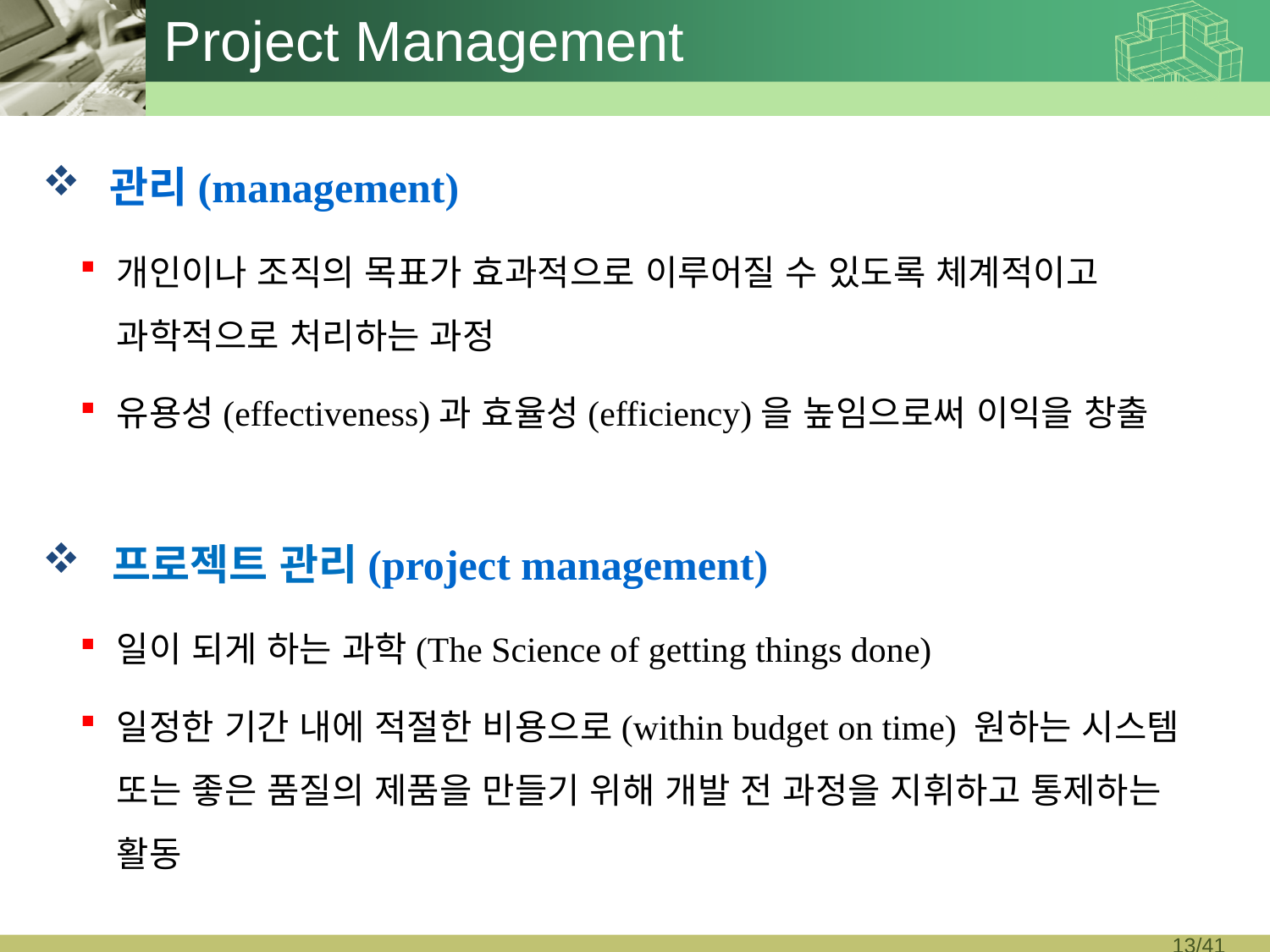

# Project Management
 관리(management)
개인이나 조직의 목표가 효과적으로 이루어질 수 있도록 체계적이고 과학적으로 처리하는 과정
유용성(effectiveness)과 효율성(efficiency)을 높임으로써 이익을 창출

 프로젝트 관리(project management)
일이 되게 하는 과학(The Science of getting things done)
일정한 기간 내에 적절한 비용으로(within budget on time) 원하는 시스템 또는 좋은 품질의 제품을 만들기 위해 개발 전 과정을 지휘하고 통제하는 활동